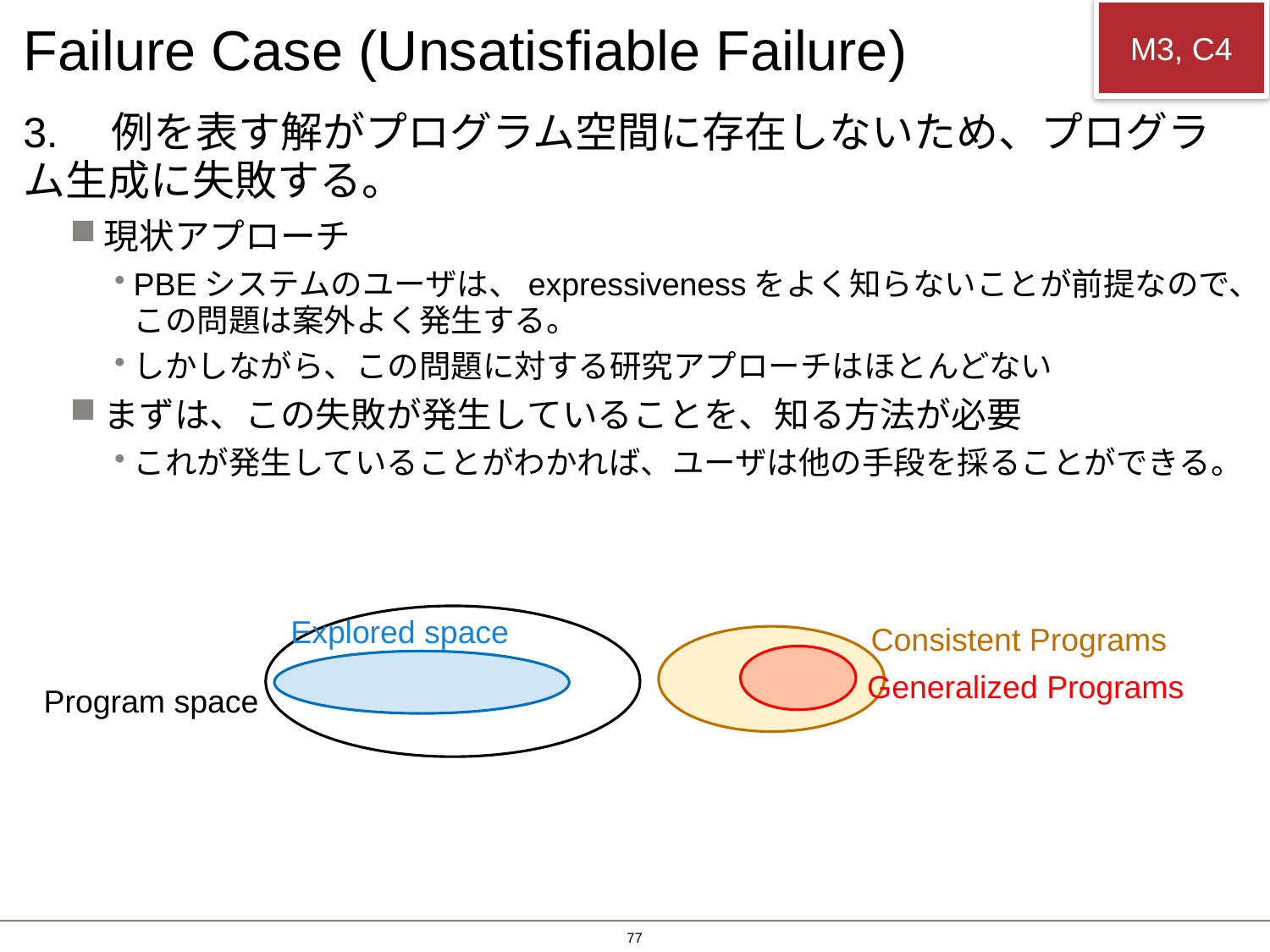

M3, C4
# Failure Case (Unsatisfiable Failure)
3.　例を表す解がプログラム空間に存在しないため、プログラム生成に失敗する。
現状アプローチ
PBEシステムのユーザは、expressivenessをよく知らないことが前提なので、この問題は案外よく発生する。
しかしながら、この問題に対する研究アプローチはほとんどない
まずは、この失敗が発生していることを、知る方法が必要
これが発生していることがわかれば、ユーザは他の手段を採ることができる。

Explored space
Consistent Programs

Generalized Programs
Program space
77